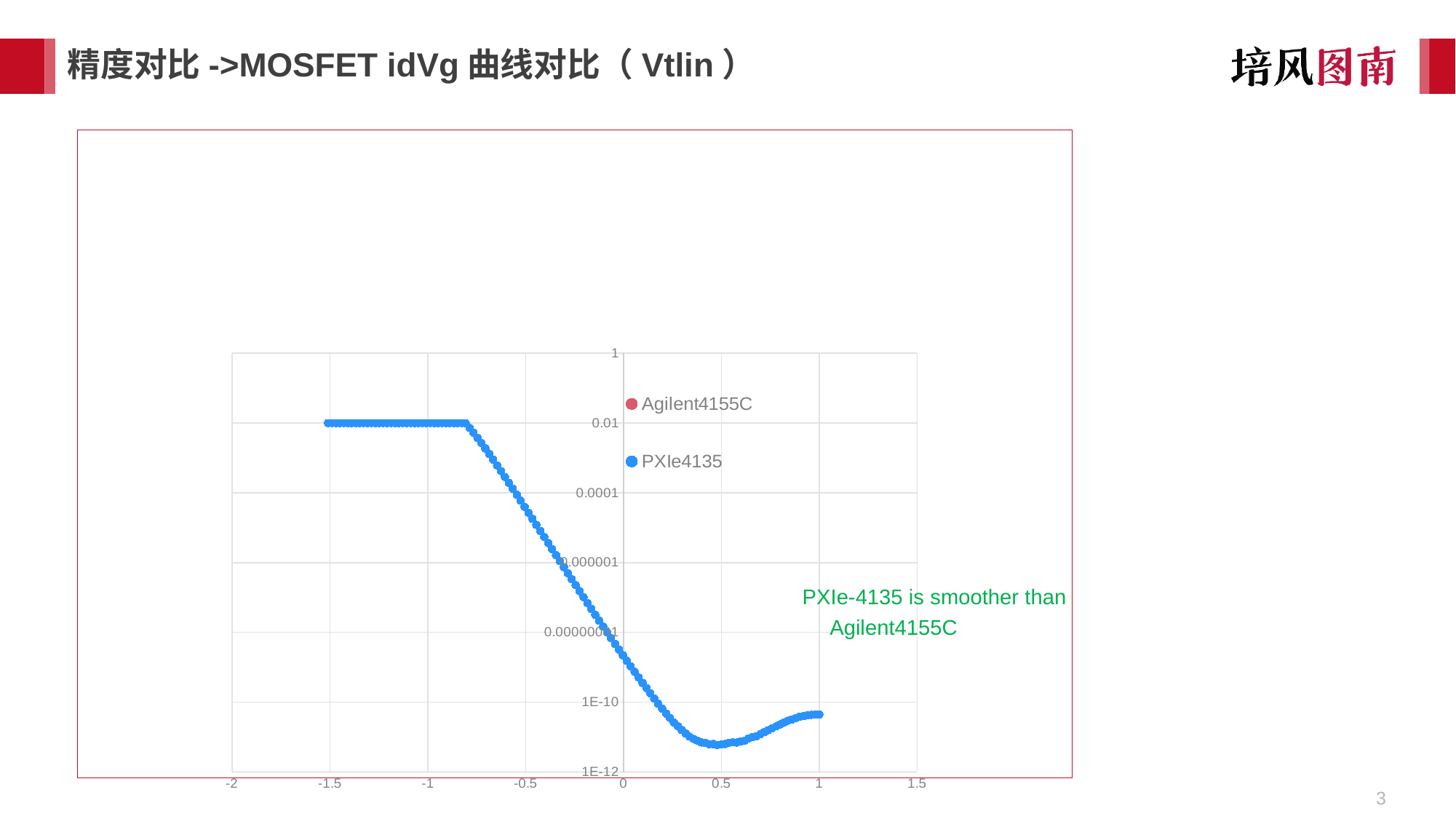

# 精度对比->MOSFET idVg曲线对比（Vtlin）

### Chart

| Category |  |  |
|---|---|---|
PXIe-4135 is smoother than Agilent4155C
3